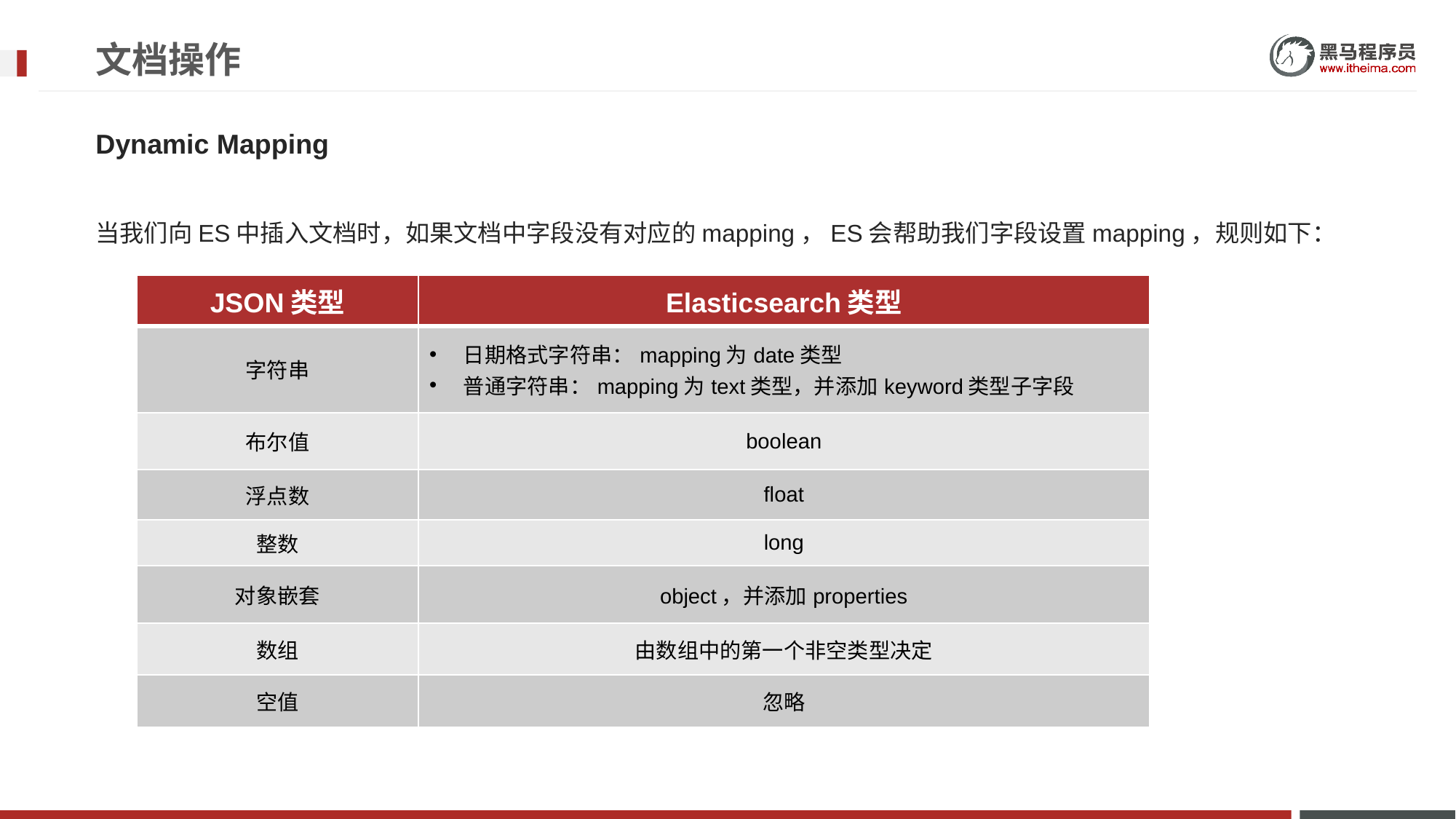

# 文档操作
Dynamic Mapping
当我们向ES中插入文档时，如果文档中字段没有对应的mapping，ES会帮助我们字段设置mapping，规则如下：
| JSON类型 | Elasticsearch类型 |
| --- | --- |
| 字符串 | 日期格式字符串：mapping为date类型 普通字符串：mapping为text类型，并添加keyword类型子字段 |
| 布尔值 | boolean |
| 浮点数 | float |
| 整数 | long |
| 对象嵌套 | object，并添加properties |
| 数组 | 由数组中的第一个非空类型决定 |
| 空值 | 忽略 |